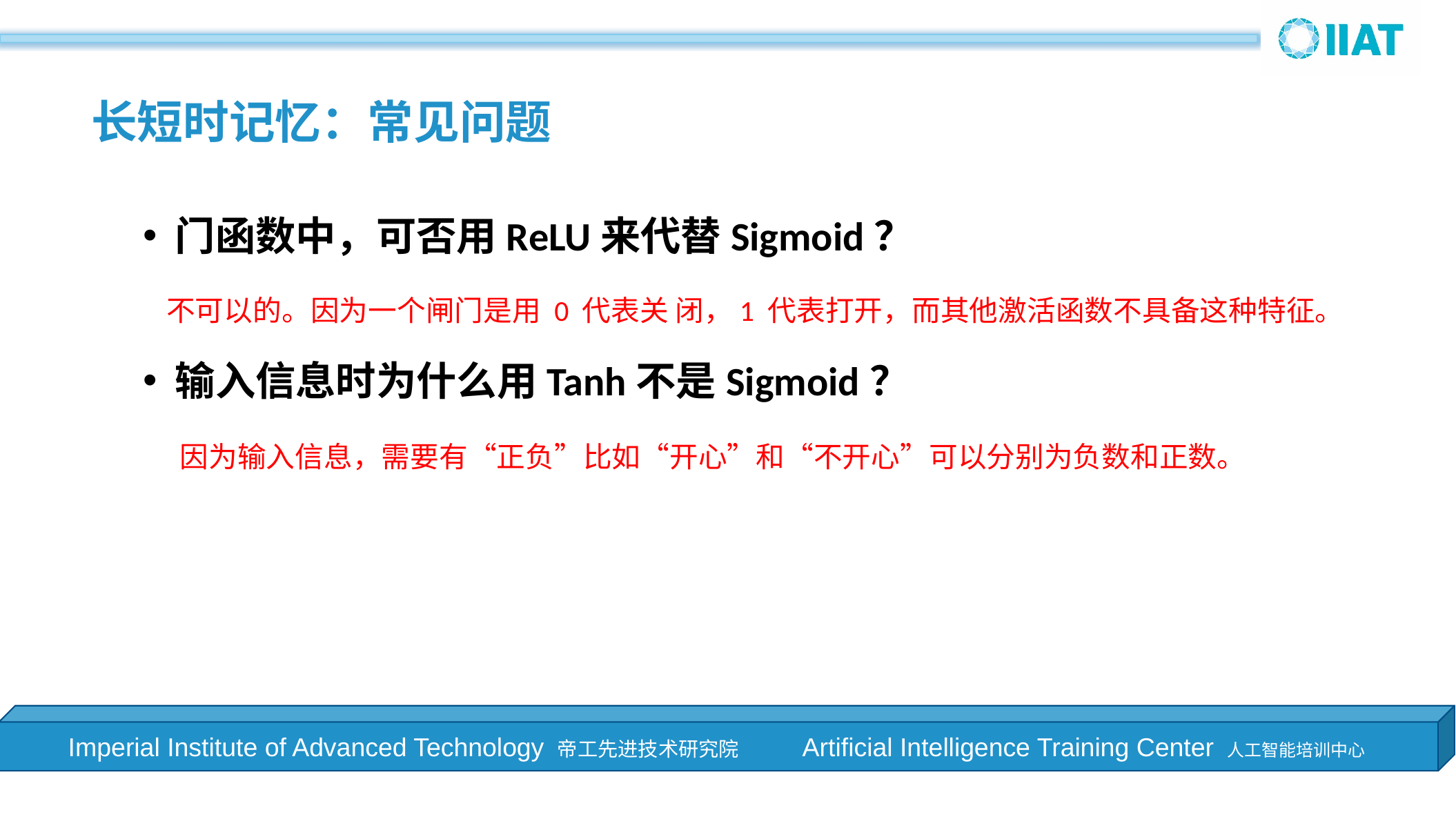

长短时记忆：常见问题
门函数中，可否用ReLU来代替Sigmoid？

输入信息时为什么用Tanh不是Sigmoid？
不可以的。因为一个闸门是用 0 代表关 闭，1 代表打开，而其他激活函数不具备这种特征。

因为输入信息，需要有“正负”比如“开心”和“不开心”可以分别为负数和正数。